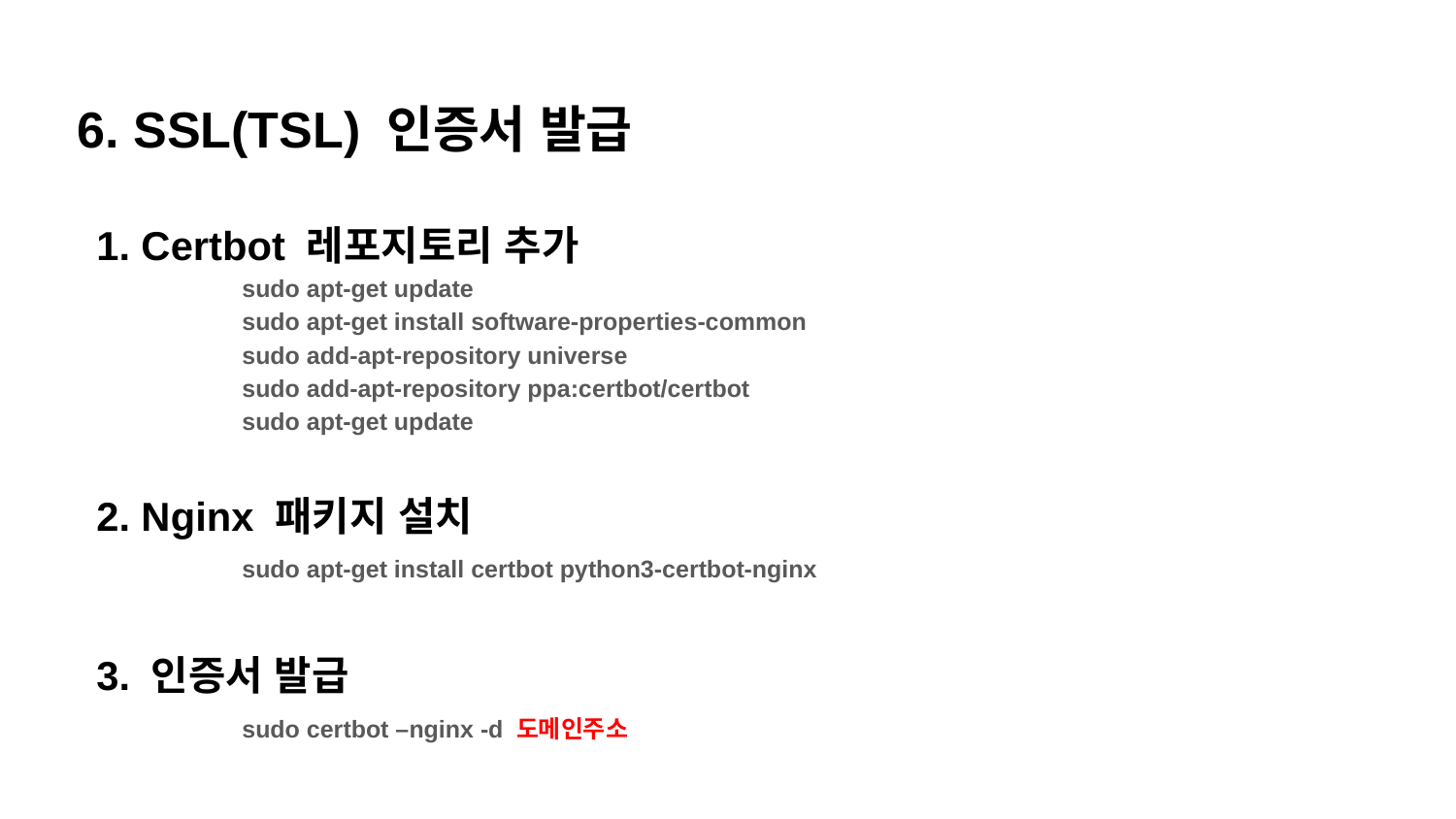

6. SSL(TSL) 인증서 발급
1. Certbot 레포지토리 추가
	sudo apt-get update
	sudo apt-get install software-properties-common
	sudo add-apt-repository universe
	sudo add-apt-repository ppa:certbot/certbot
	sudo apt-get update

2. Nginx 패키지 설치
	sudo apt-get install certbot python3-certbot-nginx

3. 인증서 발급
	sudo certbot –nginx -d 도메인주소